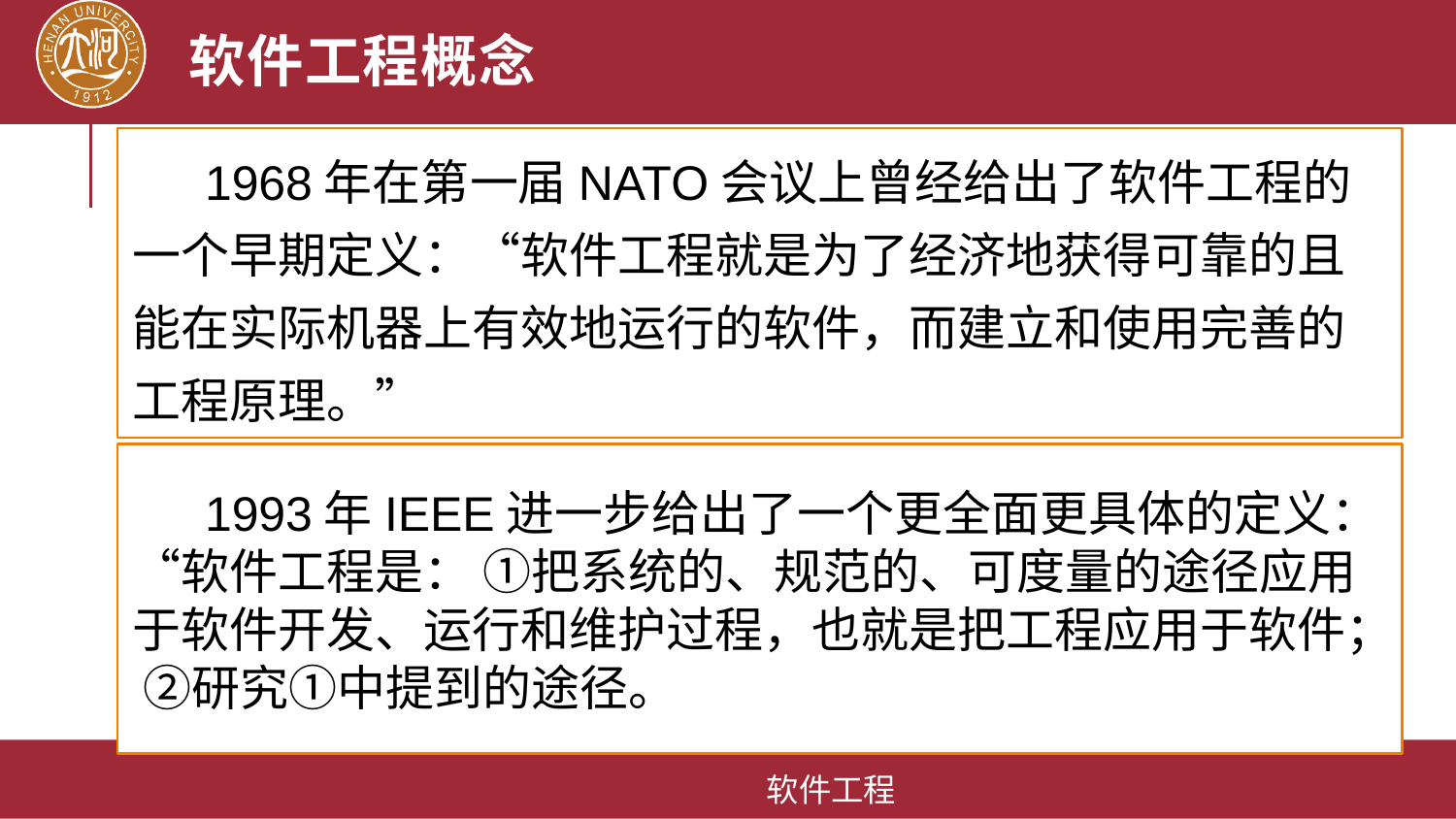

# 软件工程概念
1968年在第一届NATO会议上曾经给出了软件工程的一个早期定义：“软件工程就是为了经济地获得可靠的且能在实际机器上有效地运行的软件，而建立和使用完善的工程原理。”

1993年IEEE进一步给出了一个更全面更具体的定义：“软件工程是： ①把系统的、规范的、可度量的途径应用于软件开发、运行和维护过程，也就是把工程应用于软件； ②研究①中提到的途径。

软件工程
17